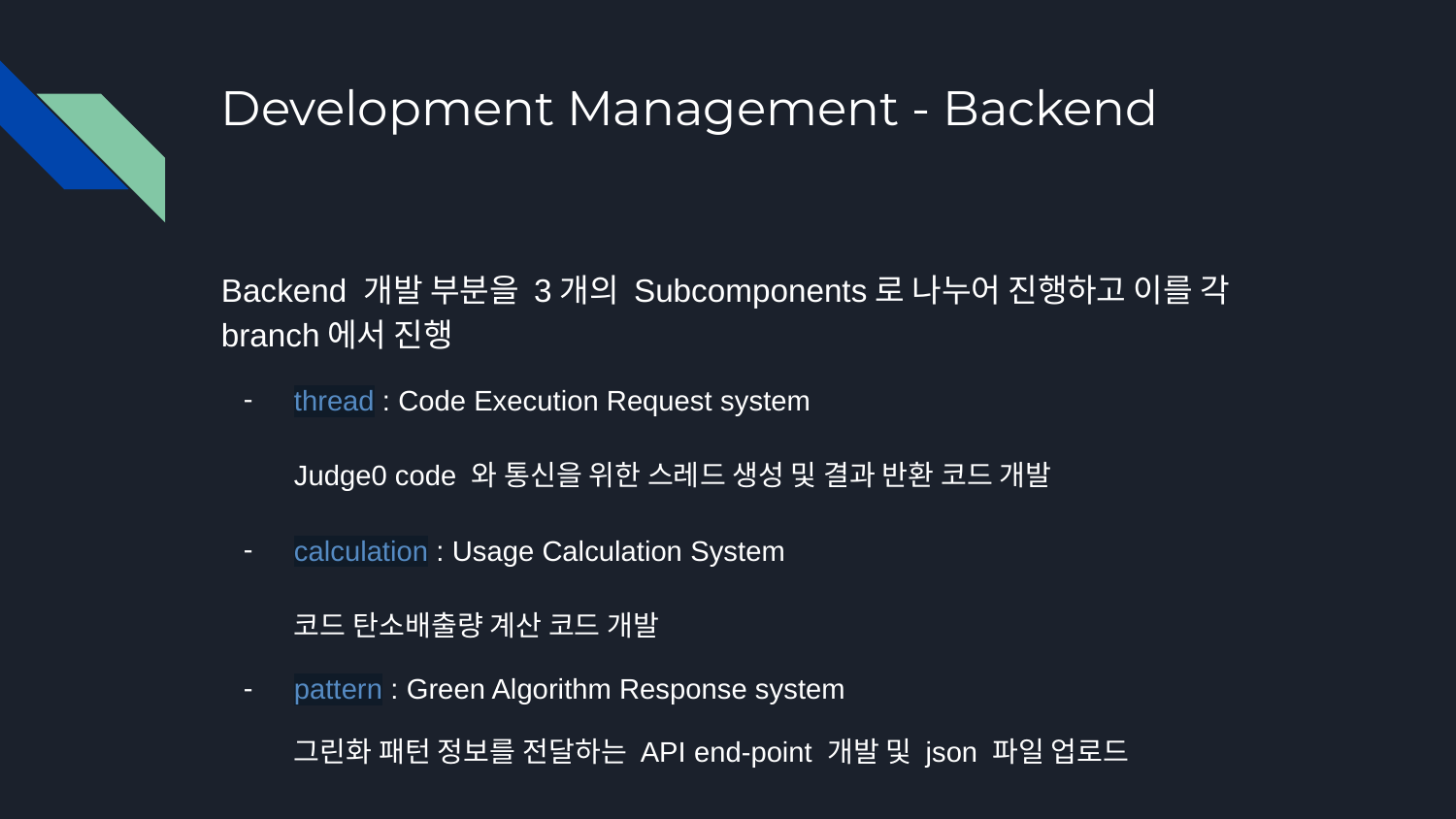

# Development Management - Backend
Backend 개발 부분을 3개의 Subcomponents로 나누어 진행하고 이를 각 branch에서 진행
thread : Code Execution Request system
Judge0 code 와 통신을 위한 스레드 생성 및 결과 반환 코드 개발
calculation : Usage Calculation System
코드 탄소배출량 계산 코드 개발
pattern : Green Algorithm Response system
그린화 패턴 정보를 전달하는 API end-point 개발 및 json 파일 업로드